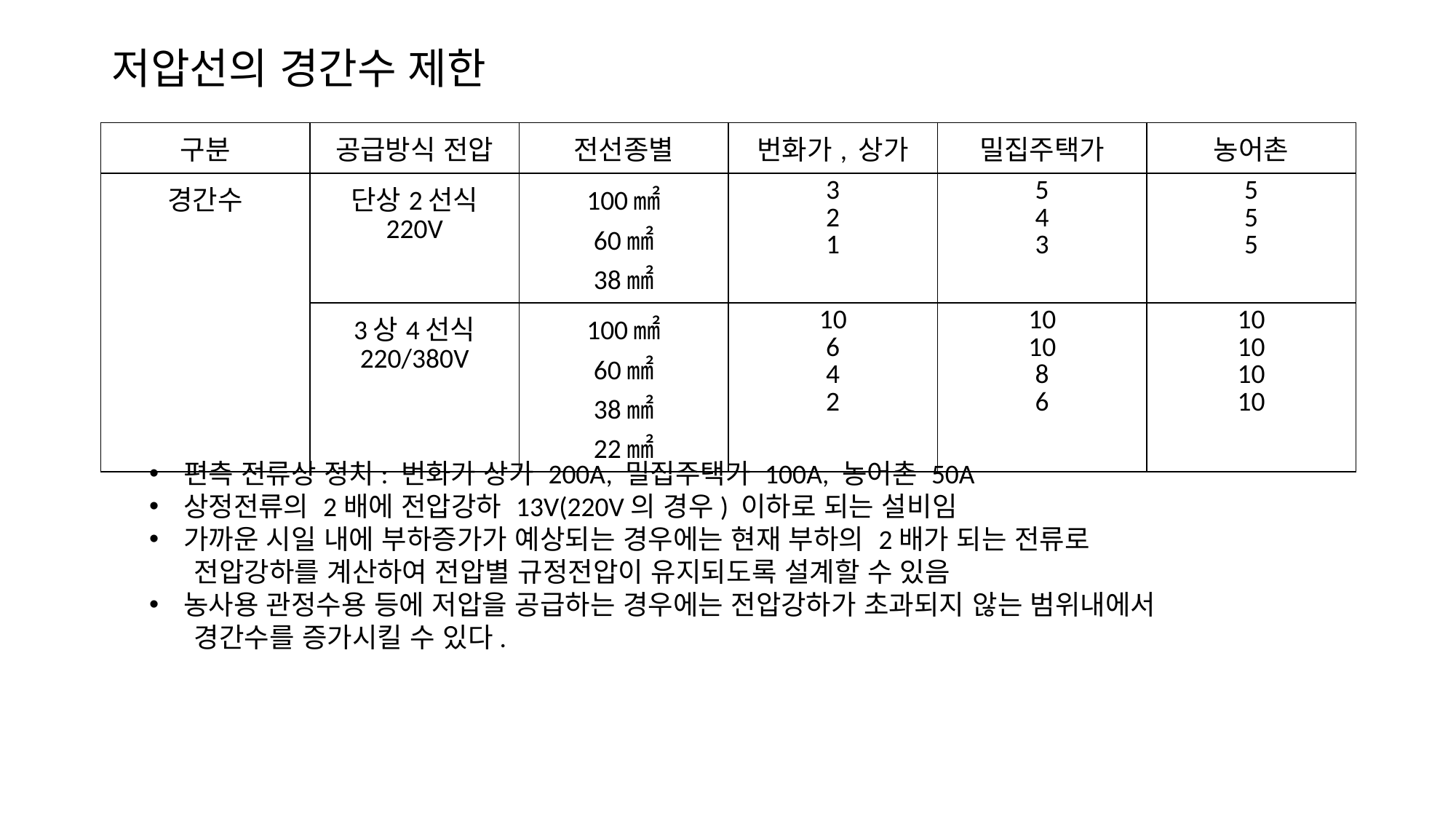

# 저압선의 경간수 제한
| 구분 | 공급방식 전압 | 전선종별 | 번화가, 상가 | 밀집주택가 | 농어촌 |
| --- | --- | --- | --- | --- | --- |
| 경간수 | 단상2선식 220V | 100㎟ 60㎟ 38㎟ | 3 2 1 | 5 4 3 | 5 5 5 |
|  | 3상4선식 220/380V | 100㎟ 60㎟ 38㎟ 22㎟ | 10 6 4 2 | 10 10 8 6 | 10 10 10 10 |
편측 전류상 정치: 번화가 상가 200A, 밀집주택가 100A, 농어촌 50A
상정전류의 2배에 전압강하 13V(220V의 경우) 이하로 되는 설비임
가까운 시일 내에 부하증가가 예상되는 경우에는 현재 부하의 2배가 되는 전류로
     전압강하를 계산하여 전압별 규정전압이 유지되도록 설계할 수 있음
농사용 관정수용 등에 저압을 공급하는 경우에는 전압강하가 초과되지 않는 범위내에서
     경간수를 증가시킬 수 있다.